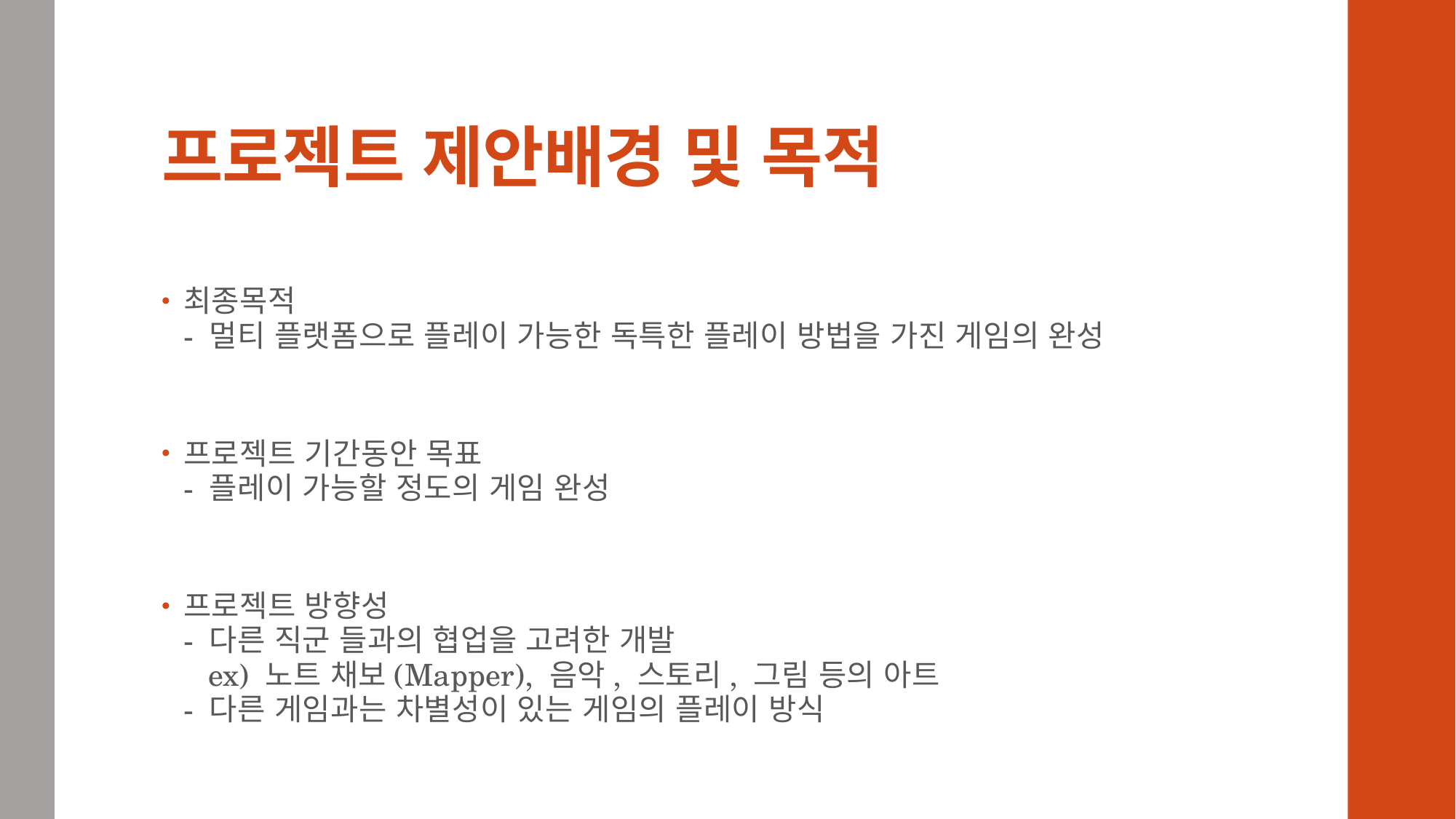

# 프로젝트 제안배경 및 목적

최종목적
- 멀티 플랫폼으로 플레이 가능한 독특한 플레이 방법을 가진 게임의 완성

프로젝트 기간동안 목표
- 플레이 가능할 정도의 게임 완성

프로젝트 방향성
- 다른 직군 들과의 협업을 고려한 개발
  ex) 노트 채보(Mapper), 음악, 스토리, 그림 등의 아트
- 다른 게임과는 차별성이 있는 게임의 플레이 방식